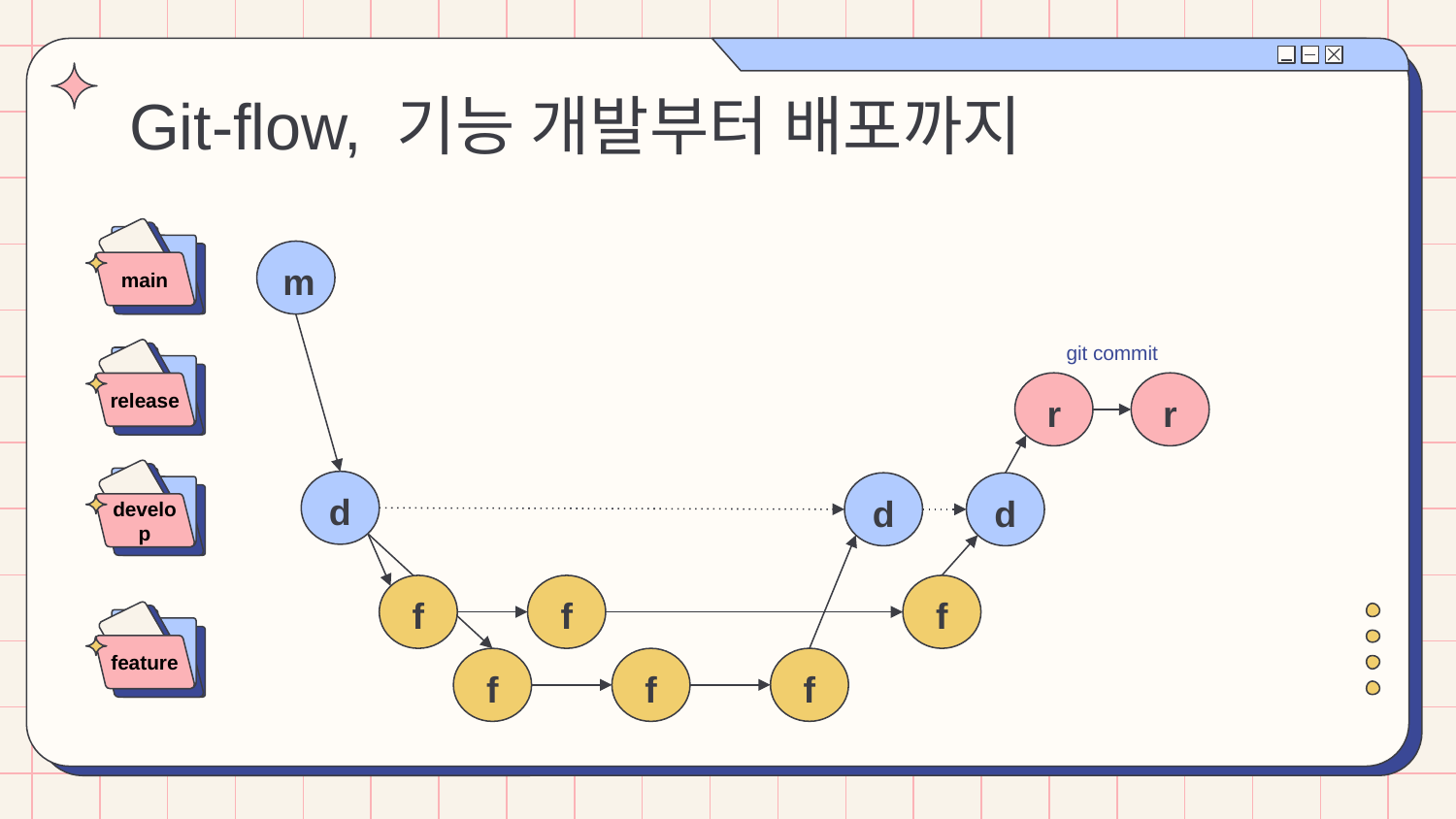

# Git-flow, 기능 개발부터 배포까지

main

m
git commit

release

r
r

develop

d
d
d
f
f
f

feature

f
f
f